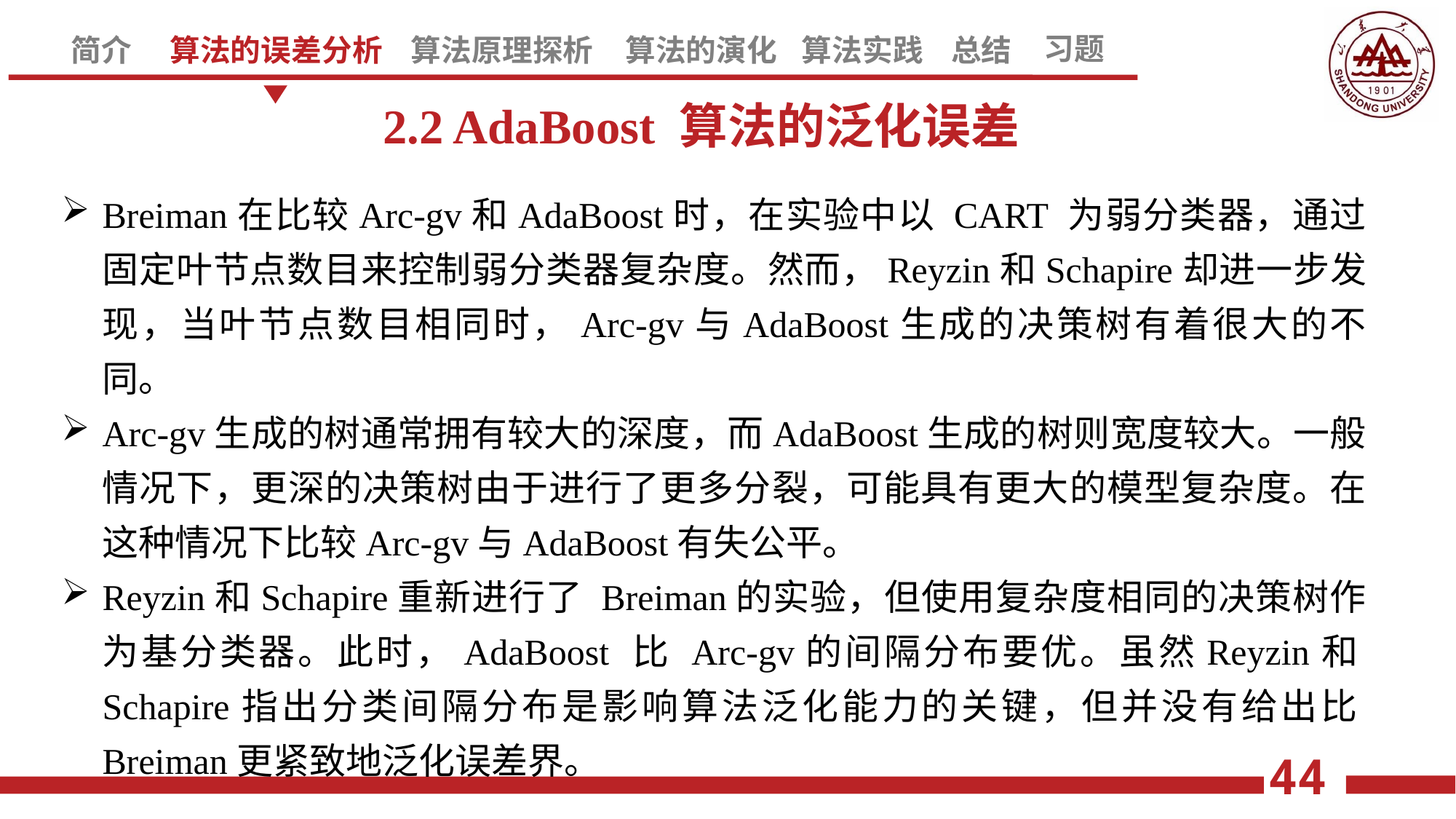

2.2 AdaBoost 算法的泛化误差
Breiman在比较Arc-gv和AdaBoost时，在实验中以 CART 为弱分类器，通过固定叶节点数目来控制弱分类器复杂度。然而，Reyzin和Schapire却进一步发现，当叶节点数目相同时，Arc-gv与AdaBoost生成的决策树有着很大的不同。
Arc-gv生成的树通常拥有较大的深度，而AdaBoost生成的树则宽度较大。一般情况下，更深的决策树由于进行了更多分裂，可能具有更大的模型复杂度。在这种情况下比较Arc-gv与AdaBoost有失公平。
Reyzin和Schapire重新进行了 Breiman的实验，但使用复杂度相同的决策树作为基分类器。此时，AdaBoost 比 Arc-gv的间隔分布要优。虽然Reyzin和Schapire指出分类间隔分布是影响算法泛化能力的关键，但并没有给出比Breiman更紧致地泛化误差界。